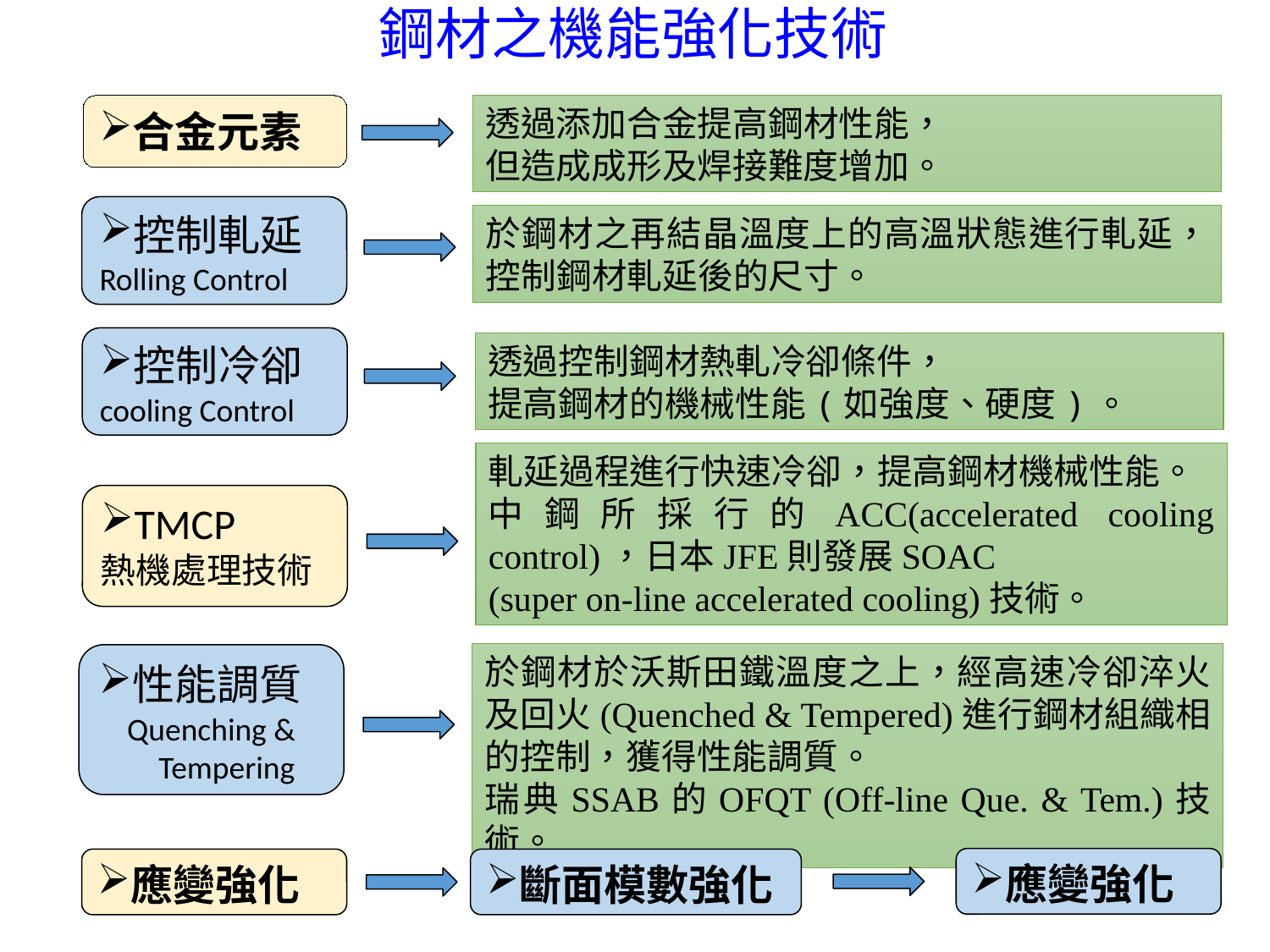

# 鋼材之機能強化技術
透過添加合金提高鋼材性能，
但造成成形及焊接難度增加。
合金元素

控制軋延
Rolling Control
於鋼材之再結晶溫度上的高溫狀態進行軋延，控制鋼材軋延後的尺寸。

控制冷卻
cooling Control
透過控制鋼材熱軋冷卻條件，
提高鋼材的機械性能(如強度、硬度)。

軋延過程進行快速冷卻，提高鋼材機械性能。
中鋼所採行的ACC(accelerated cooling control)，日本JFE則發展SOAC
(super on-line accelerated cooling)技術。
TMCP
熱機處理技術

於鋼材於沃斯田鐵溫度之上，經高速冷卻淬火及回火(Quenched & Tempered)進行鋼材組織相的控制，獲得性能調質。
瑞典SSAB的OFQT (Off-line Que. & Tem.)技術。
性能調質
Quenching & Tempering

應變強化
應變強化
斷面模數強化